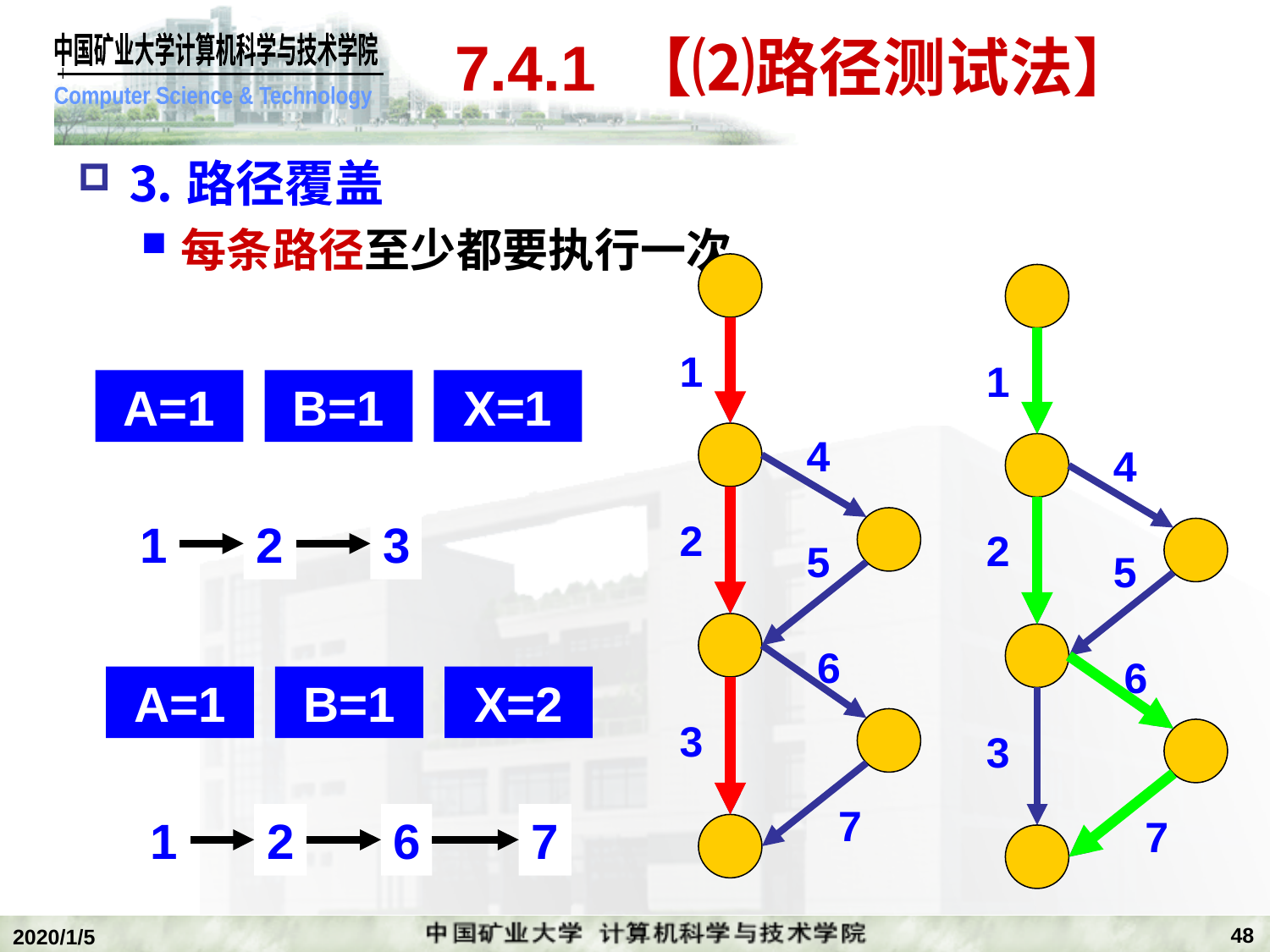

# 7.4.1 【⑵路径测试法】
⒊路径覆盖
每条路径至少都要执行一次。

1

4
2

5

6
3

7

1

4
2

5

6
3

7

A=1
B=1
X=1
1
2
3
A=1
B=1
X=2
1
2
6
7
48
2020/1/5